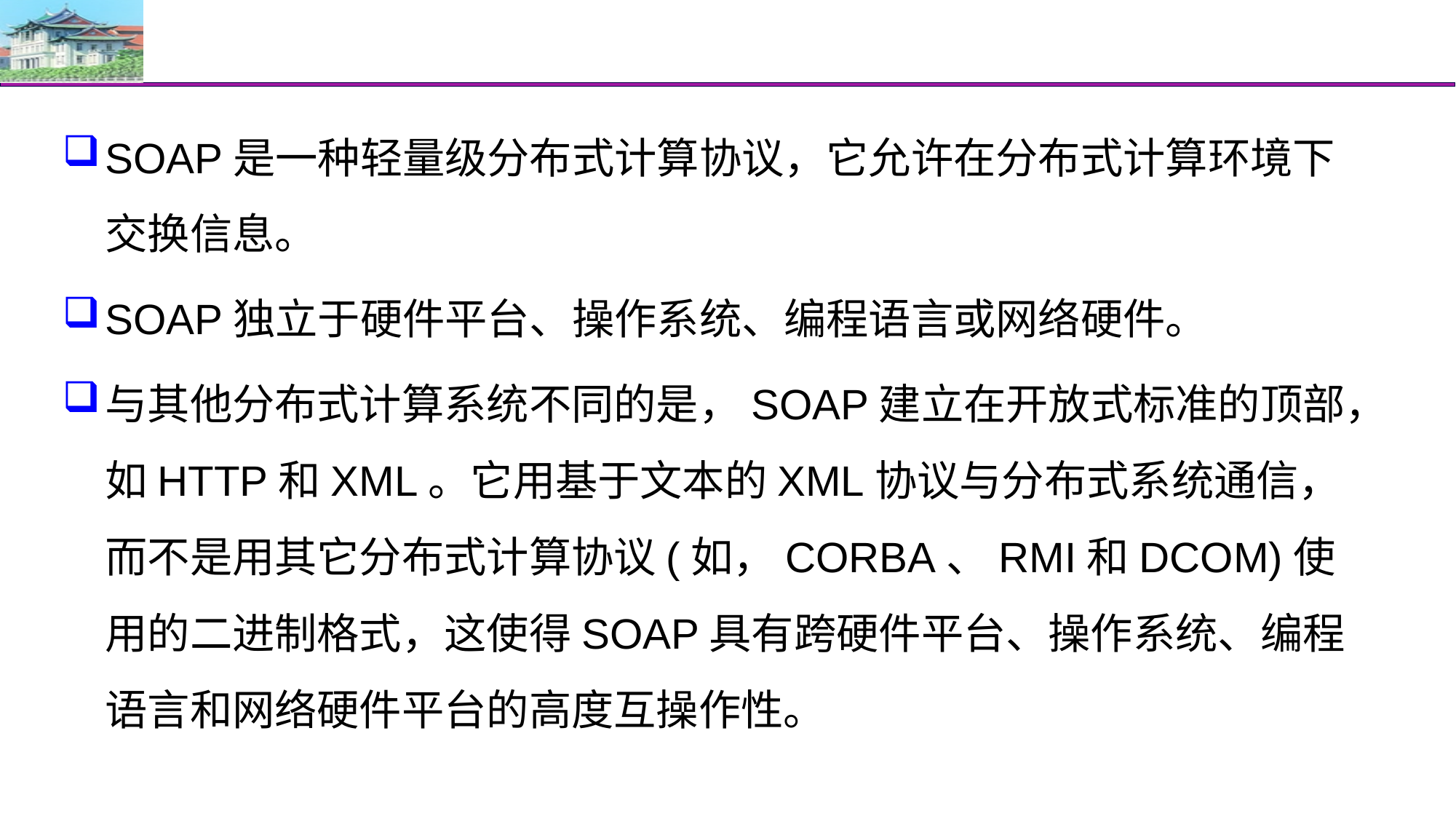

#
SOAP是一种轻量级分布式计算协议，它允许在分布式计算环境下交换信息。
SOAP独立于硬件平台、操作系统、编程语言或网络硬件。
与其他分布式计算系统不同的是，SOAP建立在开放式标准的顶部，如HTTP和XML。它用基于文本的XML协议与分布式系统通信，而不是用其它分布式计算协议(如，CORBA、RMI和DCOM)使用的二进制格式，这使得SOAP具有跨硬件平台、操作系统、编程语言和网络硬件平台的高度互操作性。